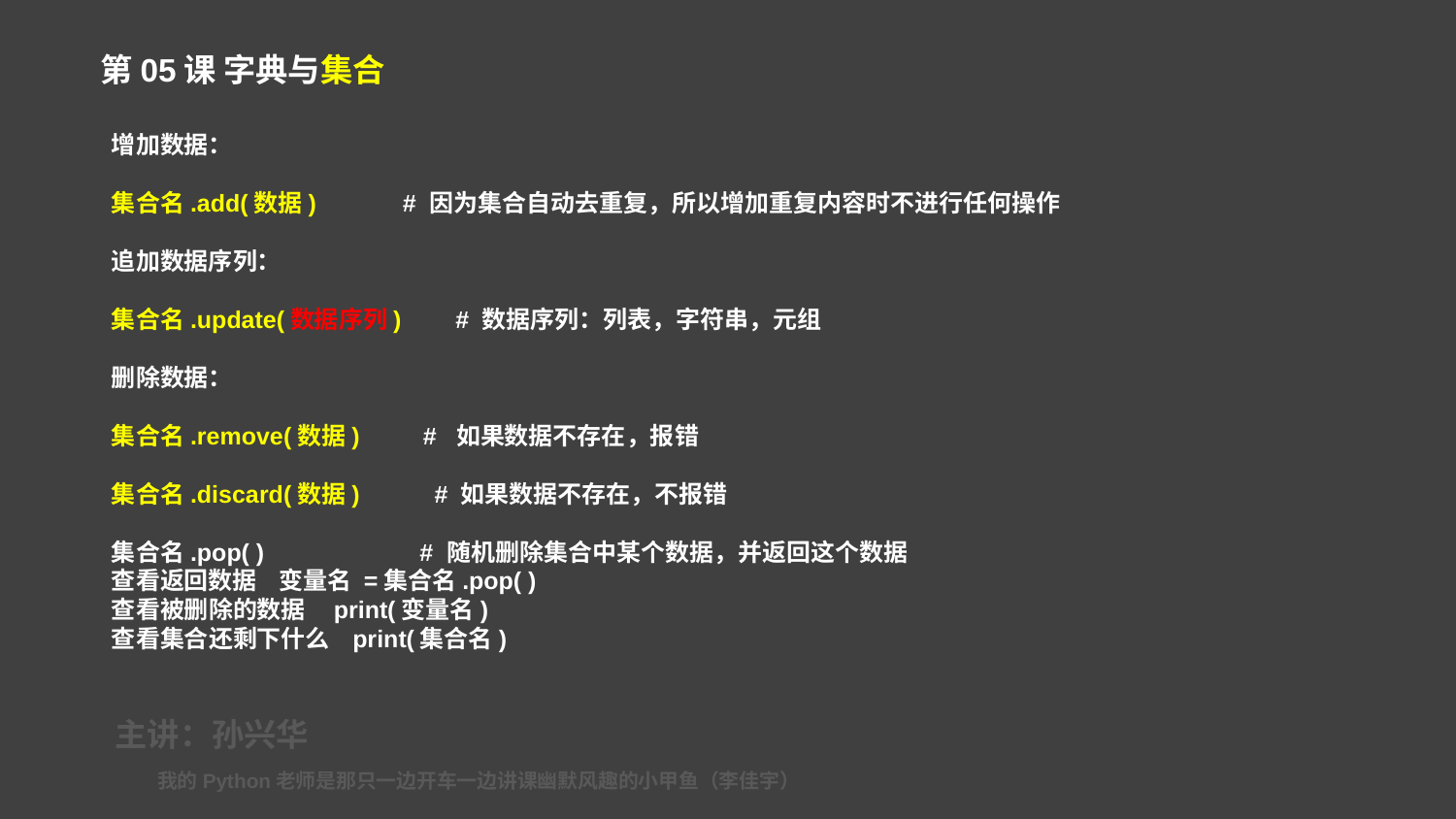

第05课 字典与集合
增加数据：

集合名.add(数据)	# 因为集合自动去重复，所以增加重复内容时不进行任何操作

追加数据序列：

集合名.update(数据序列)        # 数据序列：列表，字符串，元组

删除数据：

集合名.remove(数据)	   #  如果数据不存在，报错

集合名.discard(数据)           # 如果数据不存在，不报错

集合名.pop( )                       # 随机删除集合中某个数据，并返回这个数据
查看返回数据    变量名 =集合名.pop( )
查看被删除的数据    print(变量名)
查看集合还剩下什么   print(集合名)